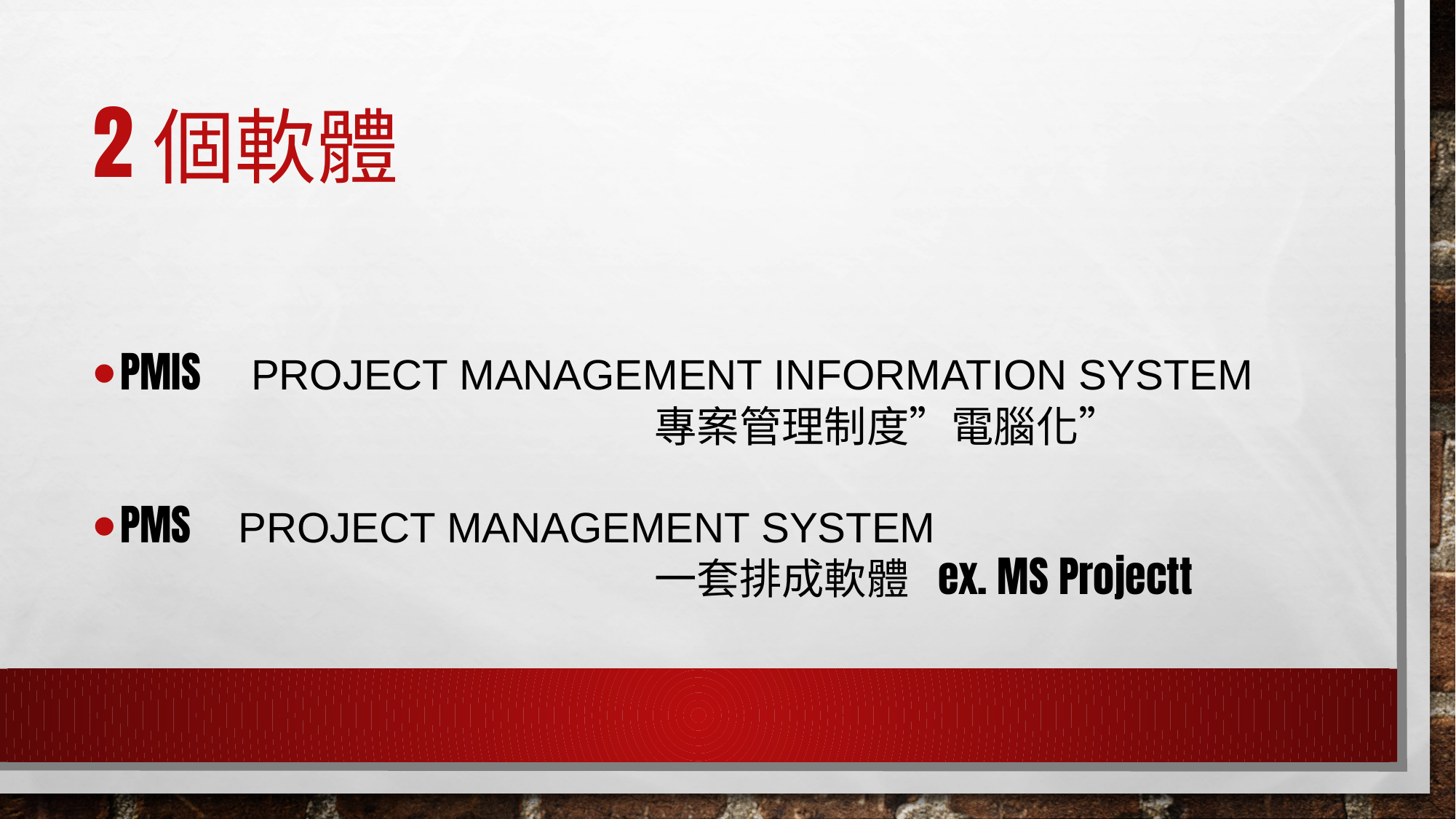

# 2個軟體
PMIS     Project Management Information System

PMS    Project management system
專案管理制度”電腦化”
一套排成軟體  ex. MS Projectt